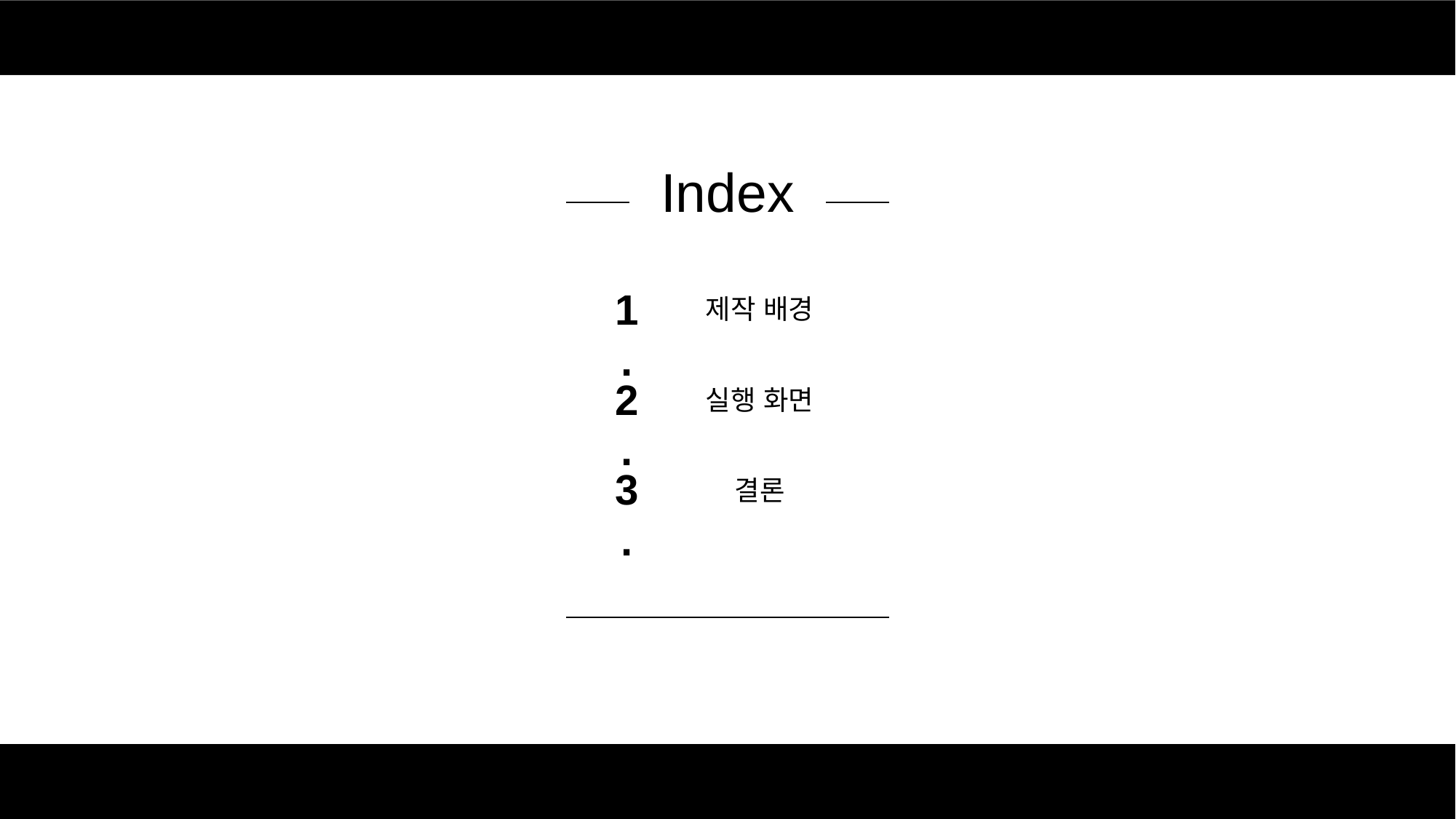

Index
1.
제작 배경
2.
실행 화면
3.
결론